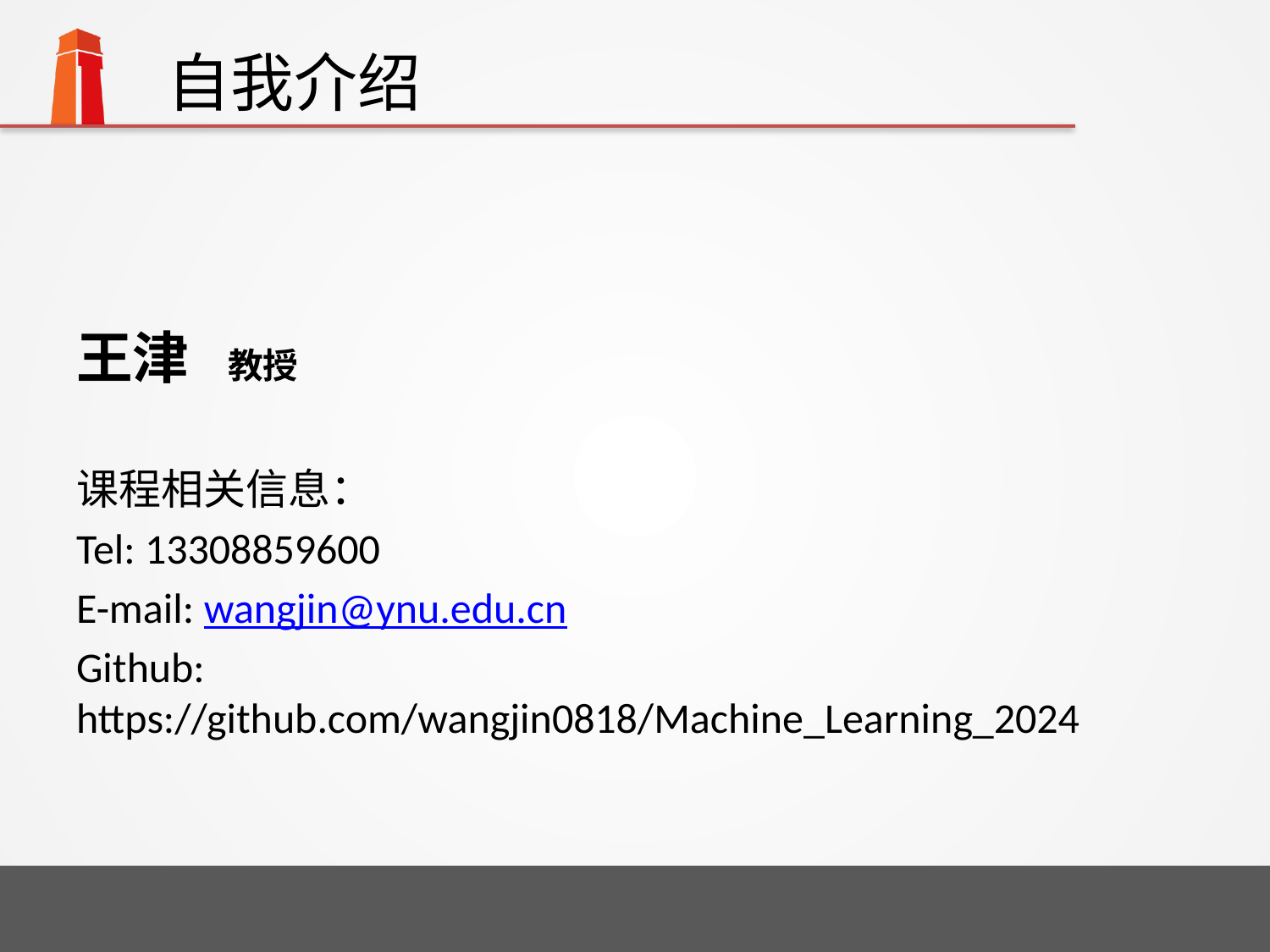

# 自我介绍
王津   教授
课程相关信息：
Tel: 13308859600
E-mail: wangjin@ynu.edu.cn
Github: https://github.com/wangjin0818/Machine_Learning_2024